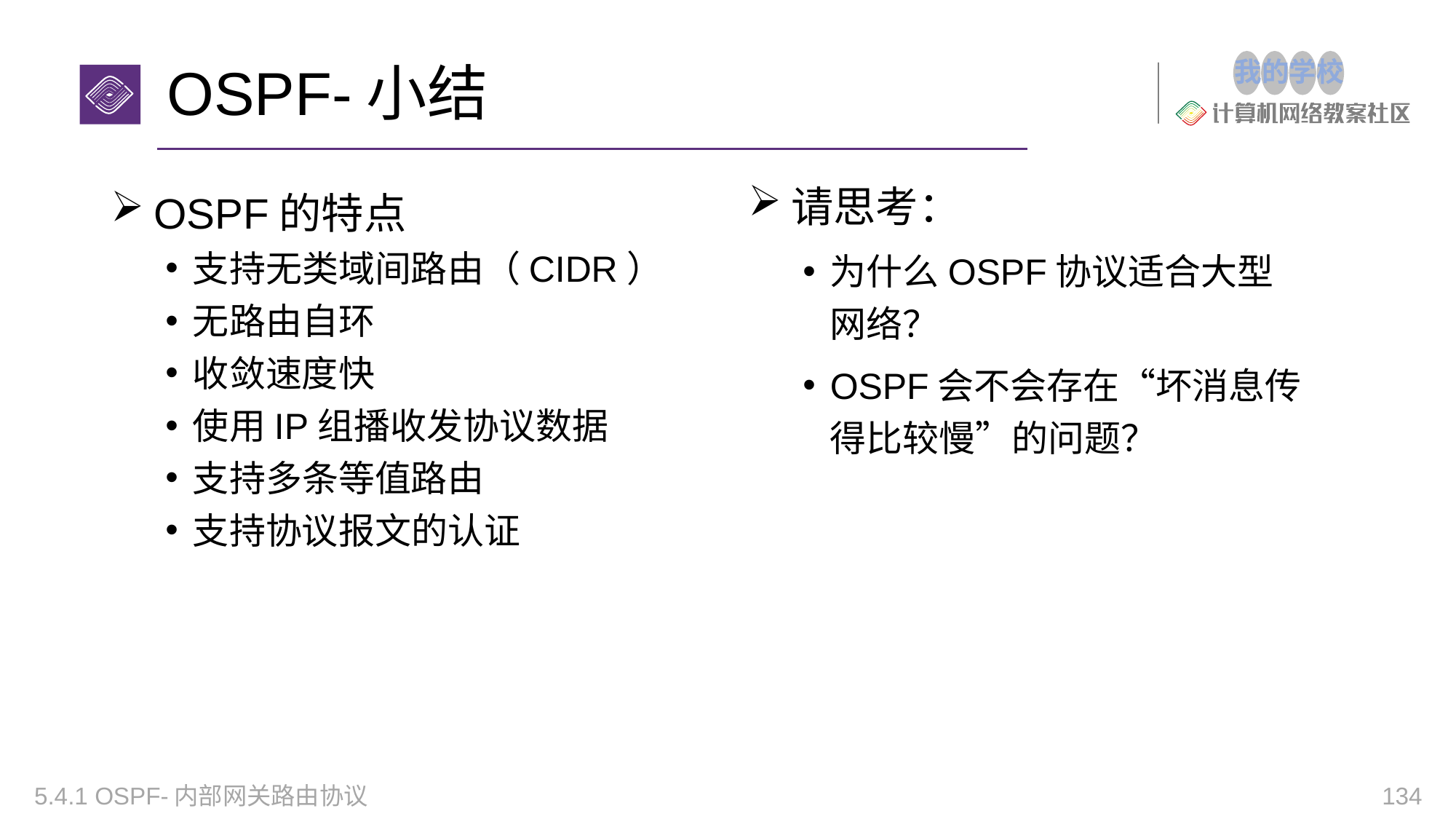

# OSPF-小结
OSPF的特点
支持无类域间路由（CIDR）
无路由自环
收敛速度快
使用IP组播收发协议数据
支持多条等值路由
支持协议报文的认证

请思考：
为什么OSPF协议适合大型网络？
OSPF会不会存在“坏消息传得比较慢”的问题？

5.4.1 OSPF-内部网关路由协议
134